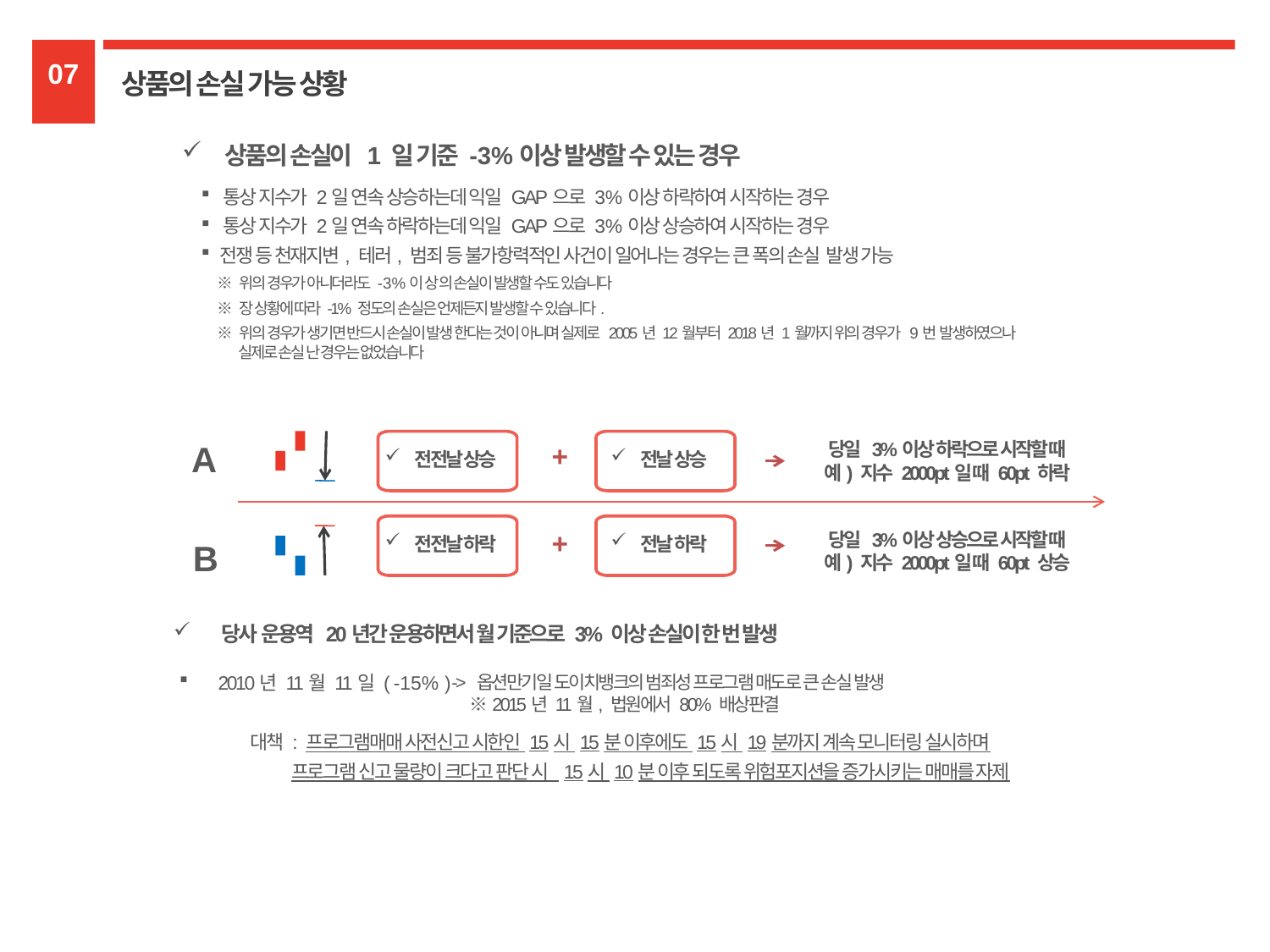

07
상품의 손실 가능 상황
 상품의 손실이  1 일 기준 -3%이상 발생할 수 있는 경우
  통상 지수가 2일 연속 상승하는데 익일 GAP으로 3%이상 하락하여 시작하는 경우
  통상 지수가 2일 연속 하락하는데 익일 GAP으로 3%이상 상승하여 시작하는 경우
 전쟁 등 천재지변, 테러, 범죄 등 불가항력적인 사건이 일어나는 경우는 큰 폭의 손실  발생 가능
       ※ 위의 경우가 아니더라도 -3%이상의 손실이 발생할 수도 있습니다
       ※ 장 상황에 따라 -1% 정도의 손실은 언제든지 발생할 수 있습니다.
       ※ 위의 경우가 생기면 반드시 손실이 발생 한다는 것이 아니며 실제로  2005년 12월부터 2018년 1월까지 위의 경우가  9번  발생하였으나            실제로 손실 난 경우는 없었습니다

당일  3%이상 하락으로 시작할 때
예) 지수 2000pt일 때 60pt 하락

A
+
전전날 상승
전날 상승

+
당일  3%이상 상승으로 시작할 때
예) 지수 2000pt일 때 60pt 상승
전전날 하락
전날 하락
B
   당사  운용역  20년간 운용하면서 월 기준으로 3% 이상 손실이 한 번 발생
  2010년 11월 11일 ( -15% )
->  옵션만기일 도이치뱅크의 범죄성 프로그램 매도로 큰 손실 발생
      ※2015년 11월, 법원에서 80% 배상판결
대책 : 프로그램매매 사전신고 시한인 15시 15분 이후에도 15시 19분까지 계속 모니터링 실시하며
          프로그램 신고 물량이 크다고 판단 시   15시 10분 이후 되도록 위험포지션을 증가시키는 매매를 자제